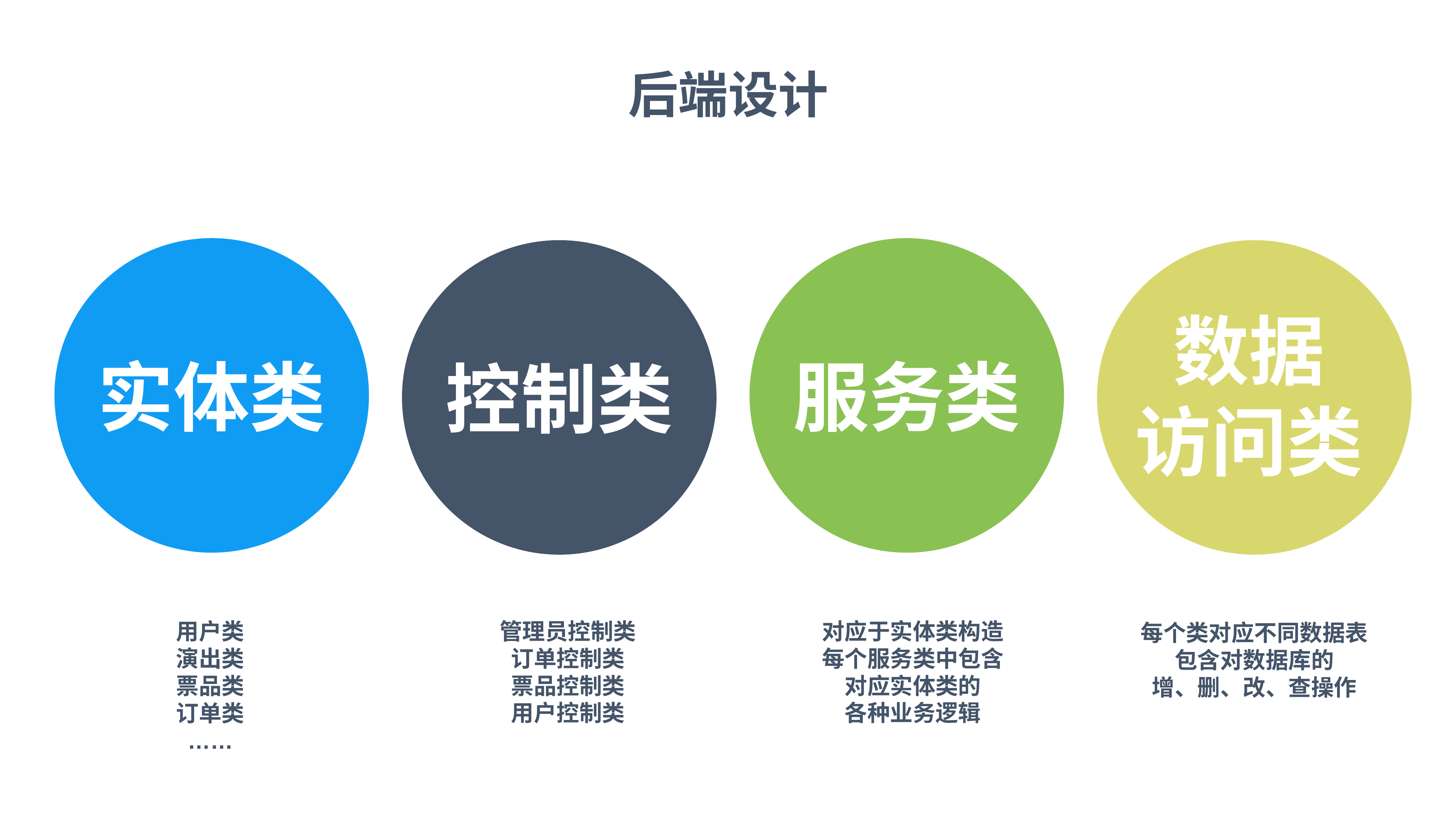

后端设计

数据
访问类
实体类
服务类
控制类
用户类
演出类
票品类
订单类
……
管理员控制类
订单控制类
票品控制类
用户控制类
对应于实体类构造
每个服务类中包含
对应实体类的
各种业务逻辑
每个类对应不同数据表
包含对数据库的
增、删、改、查操作